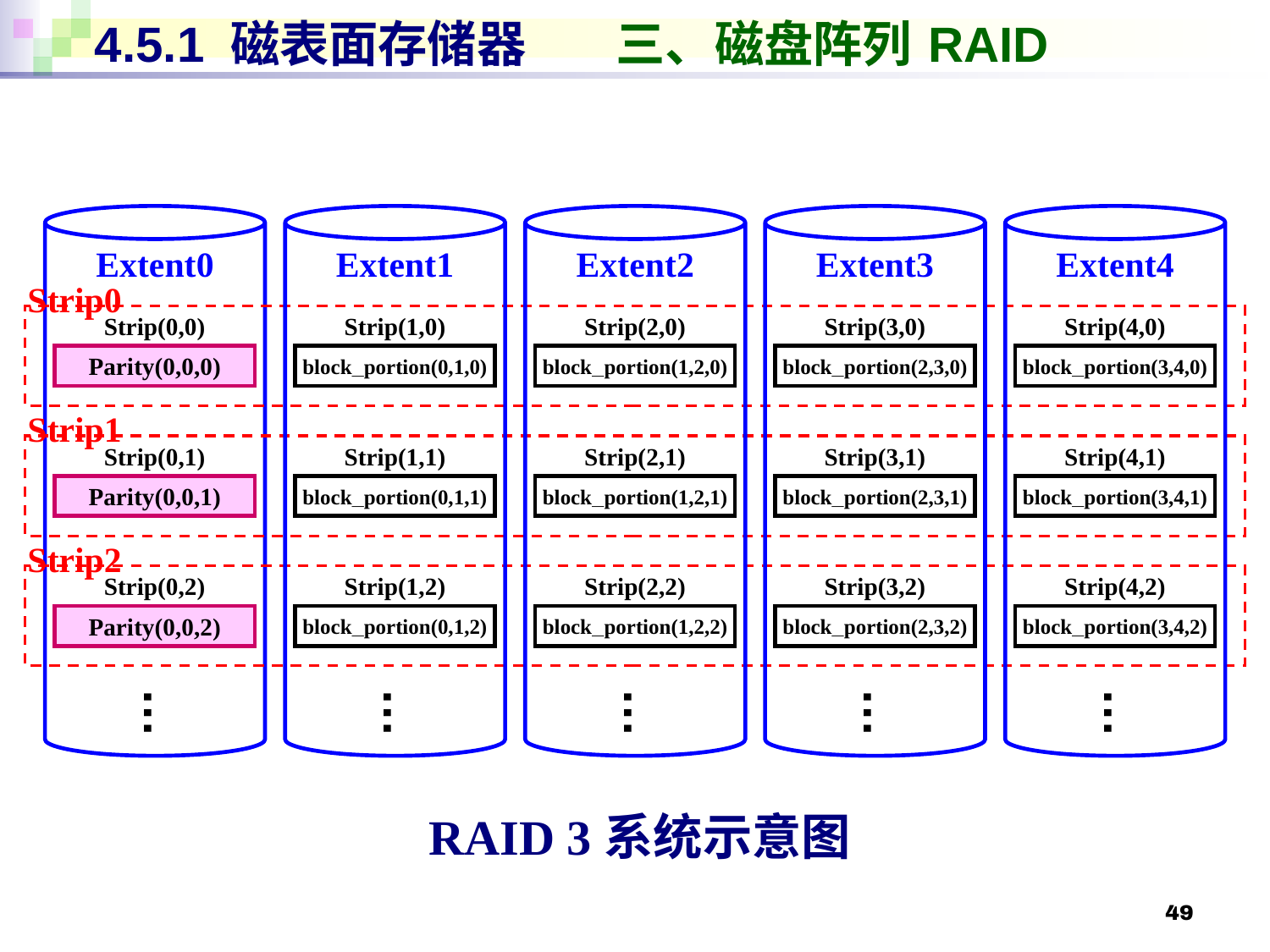

# 4.5.1 磁表面存储器        三、磁盘阵列 RAID

Extent0
Extent1
Extent2
Extent3
Extent4
Strip0
Strip(0,0)
Strip(1,0)
Strip(2,0)
Strip(3,0)
Strip(4,0)

Parity(0,0,0)
block_portion(0,1,0)
block_portion(1,2,0)
block_portion(2,3,0)
block_portion(3,4,0)
Strip1

Strip(0,1)
Strip(1,1)
Strip(2,1)
Strip(3,1)
Strip(4,1)
Parity(0,0,1)
block_portion(0,1,1)
block_portion(1,2,1)
block_portion(2,3,1)
block_portion(3,4,1)
Strip2

Strip(0,2)
Strip(1,2)
Strip(2,2)
Strip(3,2)
Strip(4,2)
Parity(0,0,2)
block_portion(0,1,2)
block_portion(1,2,2)
block_portion(2,3,2)
block_portion(3,4,2)
…
…
…
…
…
RAID 3系统示意图
49